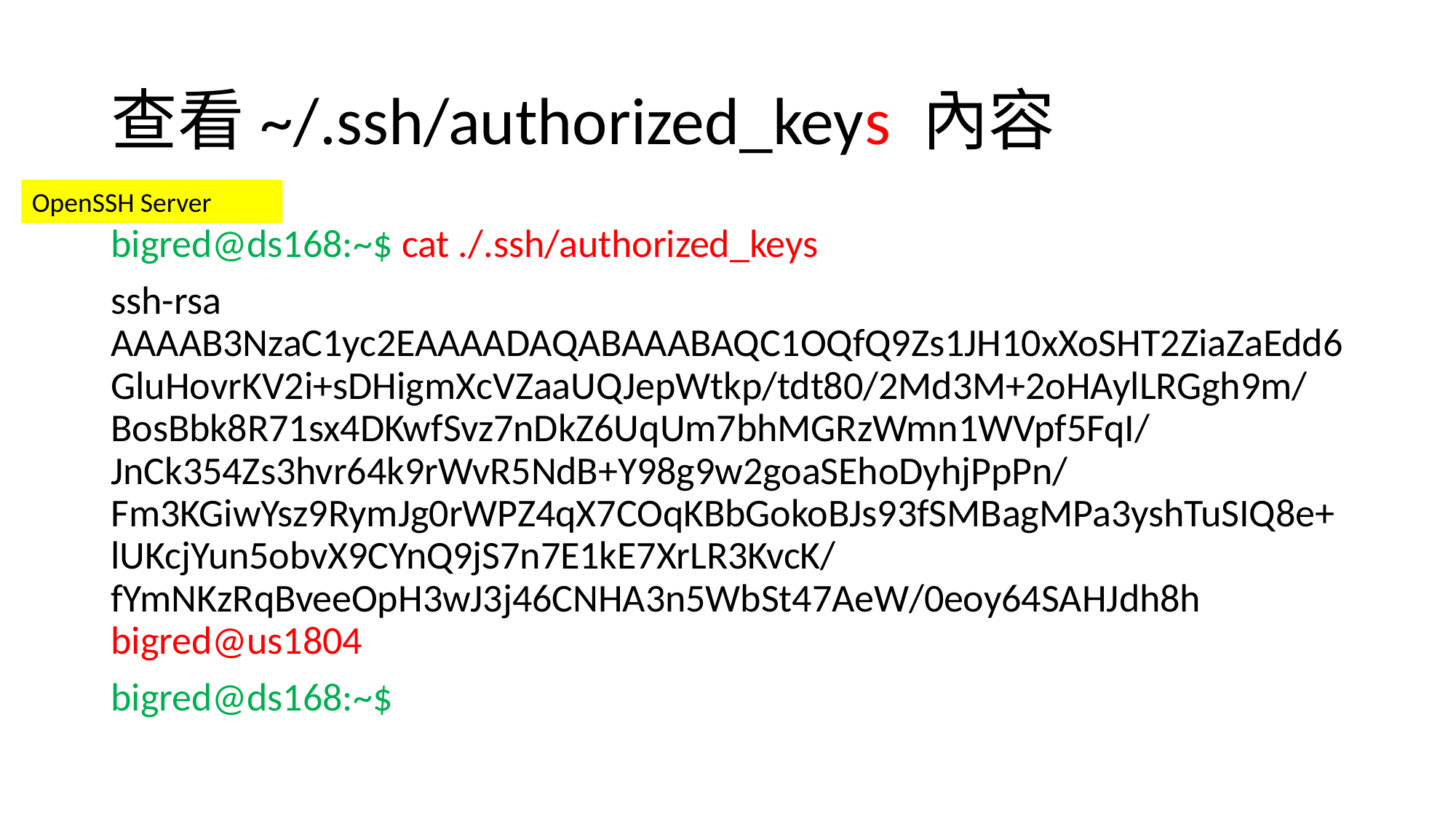

# 查看~/.ssh/authorized_keys 內容
OpenSSH Server
bigred@ds168:~$ cat ./.ssh/authorized_keys
ssh-rsa AAAAB3NzaC1yc2EAAAADAQABAAABAQC1OQfQ9Zs1JH10xXoSHT2ZiaZaEdd6GluHovrKV2i+sDHigmXcVZaaUQJepWtkp/tdt80/2Md3M+2oHAylLRGgh9m/BosBbk8R71sx4DKwfSvz7nDkZ6UqUm7bhMGRzWmn1WVpf5FqI/JnCk354Zs3hvr64k9rWvR5NdB+Y98g9w2goaSEhoDyhjPpPn/Fm3KGiwYsz9RymJg0rWPZ4qX7COqKBbGokoBJs93fSMBagMPa3yshTuSIQ8e+lUKcjYun5obvX9CYnQ9jS7n7E1kE7XrLR3KvcK/fYmNKzRqBveeOpH3wJ3j46CNHA3n5WbSt47AeW/0eoy64SAHJdh8h bigred@us1804
bigred@ds168:~$